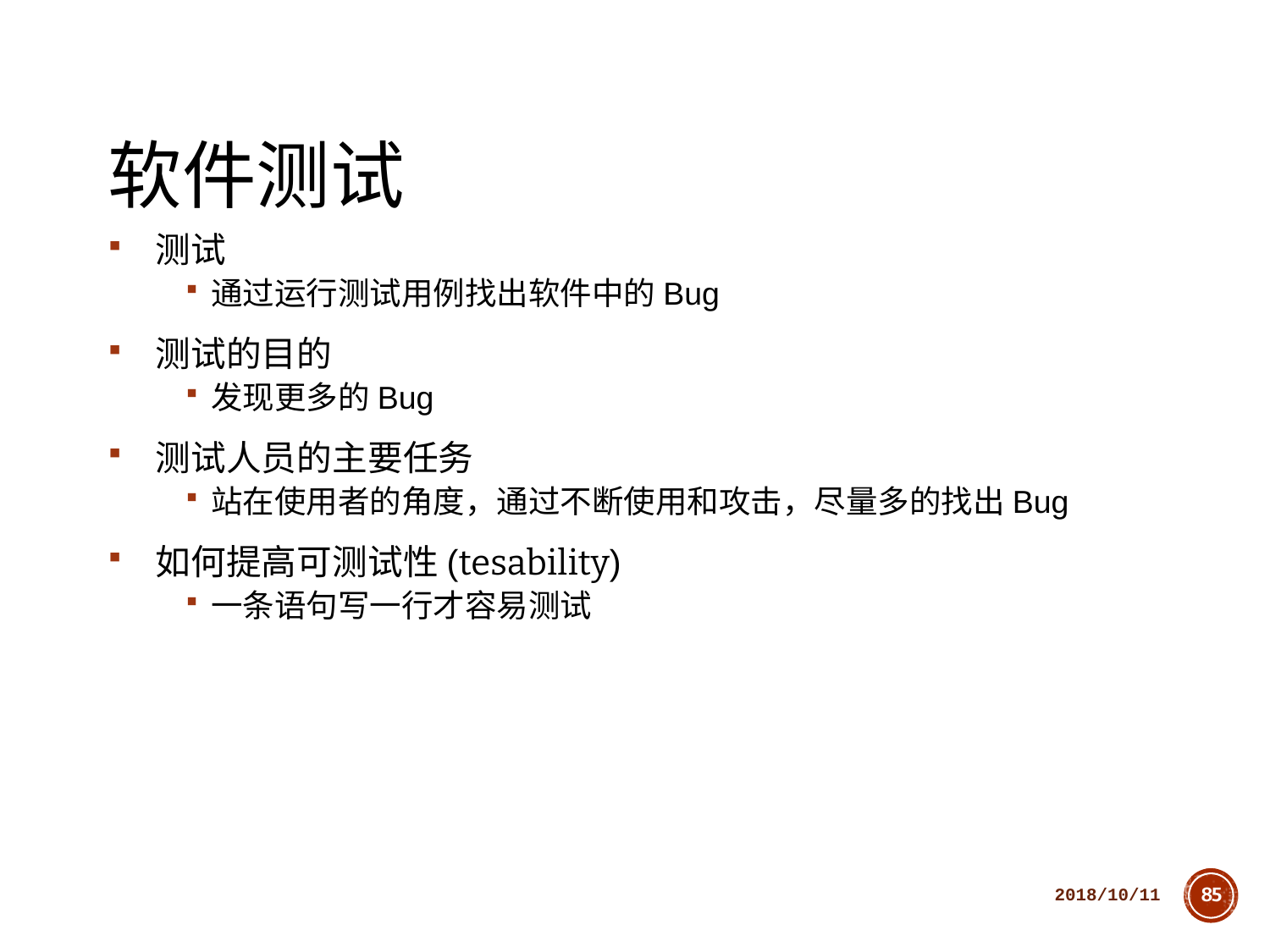

# 软件测试
测试
通过运行测试用例找出软件中的Bug
测试的目的
发现更多的Bug
测试人员的主要任务
站在使用者的角度，通过不断使用和攻击，尽量多的找出Bug
如何提高可测试性(tesability)
一条语句写一行才容易测试
2018/10/11
85